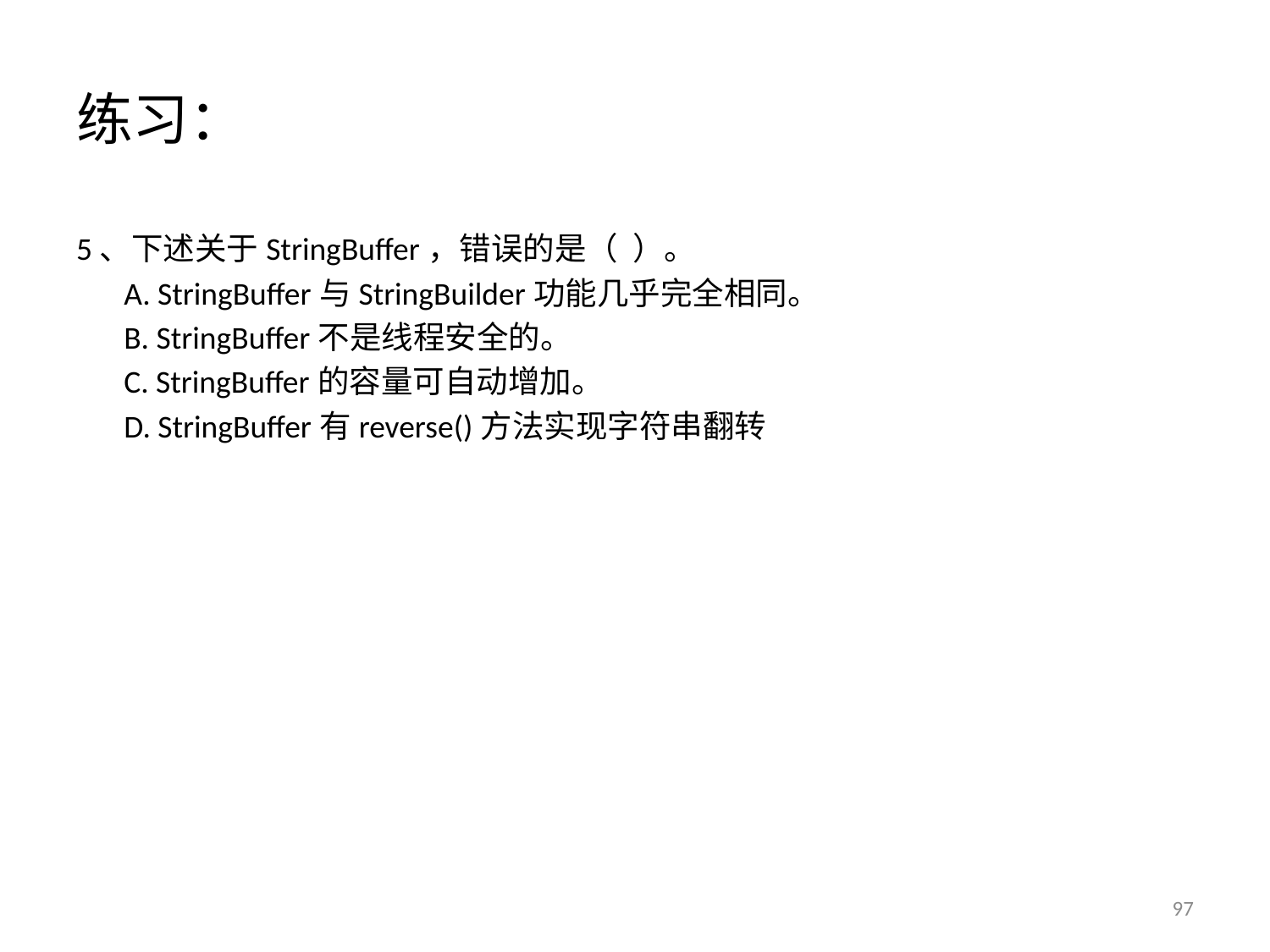

# 练习：
5、下述关于StringBuffer，错误的是（  ）。
	A. StringBuffer与StringBuilder功能几乎完全相同。
	B. StringBuffer不是线程安全的。
	C. StringBuffer的容量可自动增加。
	D. StringBuffer有reverse()方法实现字符串翻转
97